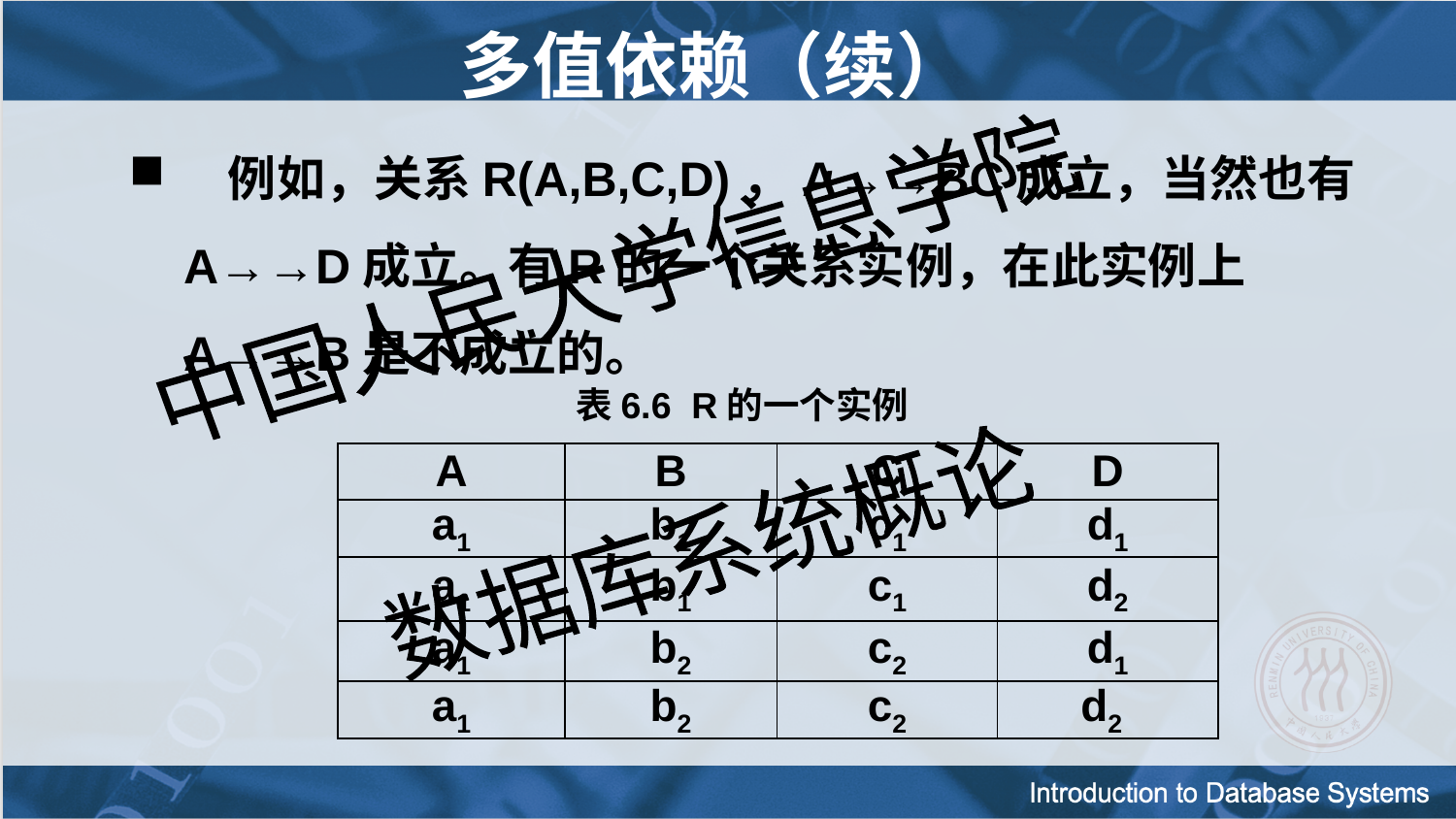

# 多值依赖（续）
   例如，关系R(A,B,C,D)，A→→BC成立，当然也有A→→D成立。有R的一个关系实例，在此实例上A→→B是不成立的。

表6.6  R的一个实例
| A | B | C | D |
| --- | --- | --- | --- |
| a1 | b1 | c1 | d1 |
| a1 | b1 | c1 | d2 |
| a1 | b2 | c2 | d1 |
| a1 | b2 | c2 | d2 |